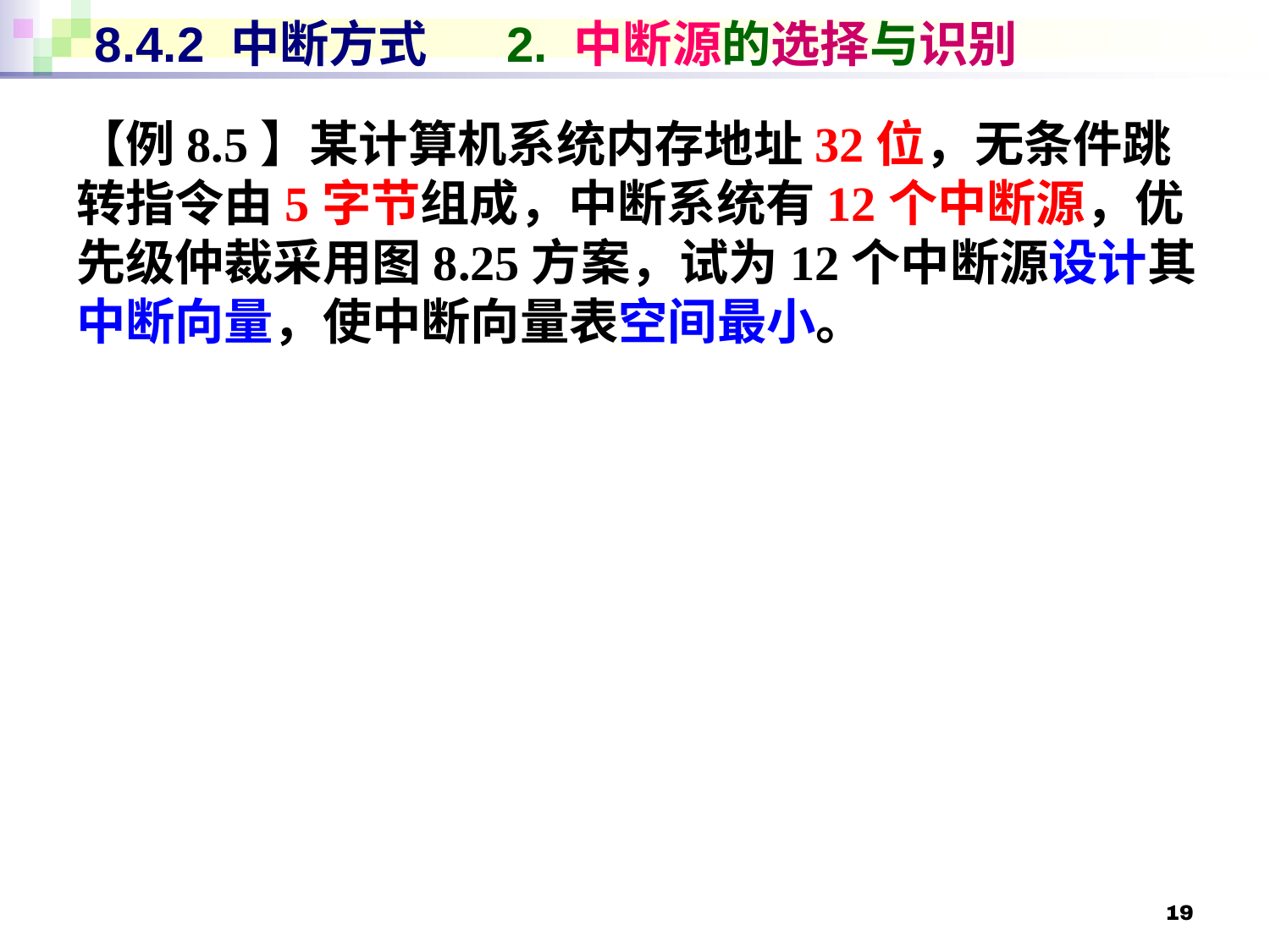

# 8.4.2 中断方式      2. 中断源的选择与识别
【例8.5】某计算机系统内存地址32位，无条件跳转指令由5字节组成，中断系统有12个中断源，优先级仲裁采用图8.25方案，试为12个中断源设计其中断向量，使中断向量表空间最小。
19